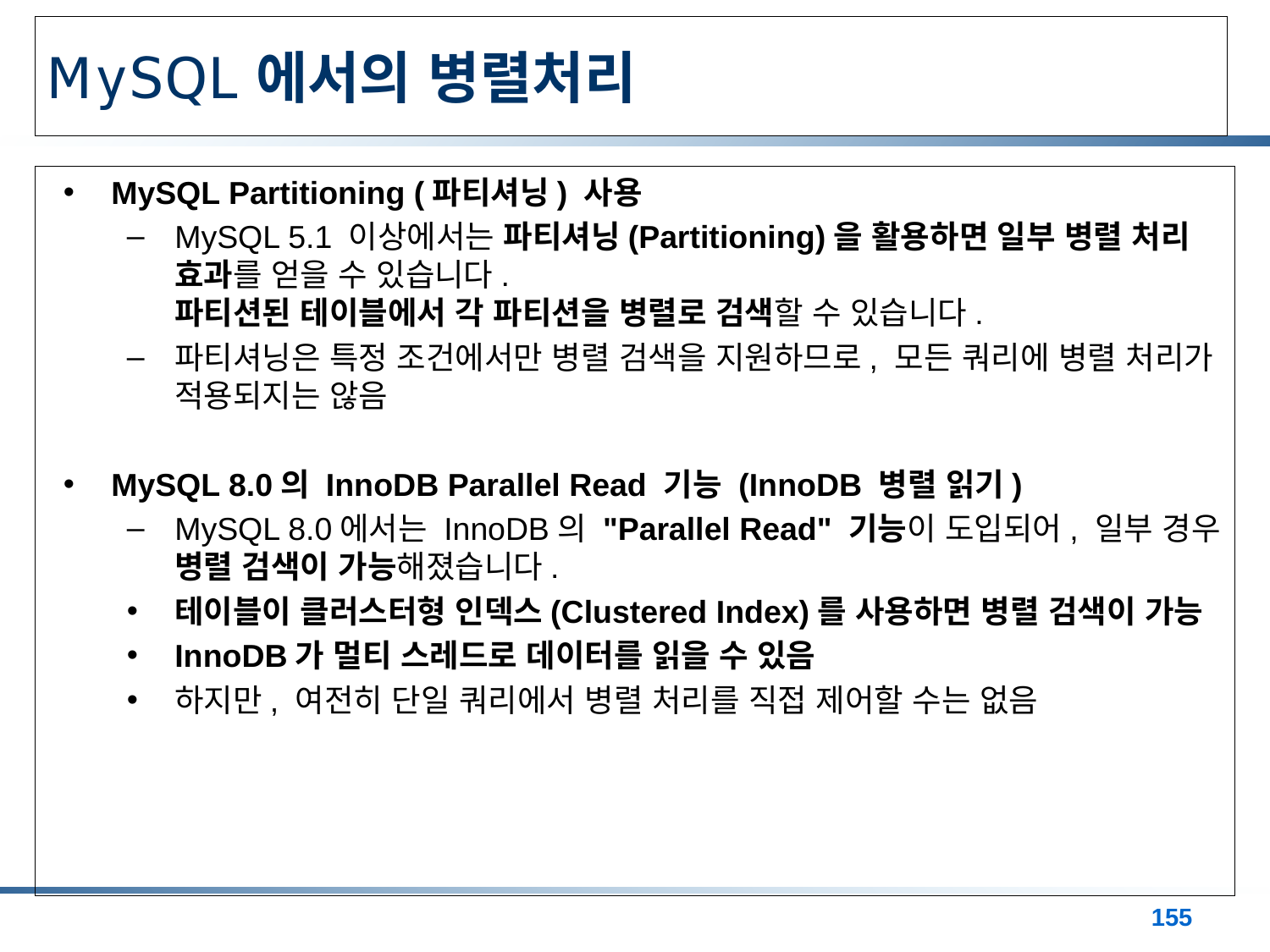

# MySQL에서의 병렬처리
MySQL Partitioning (파티셔닝) 사용
MySQL 5.1 이상에서는 파티셔닝(Partitioning)을 활용하면 일부 병렬 처리 효과를 얻을 수 있습니다.
파티션된 테이블에서 각 파티션을 병렬로 검색할 수 있습니다.
파티셔닝은 특정 조건에서만 병렬 검색을 지원하므로, 모든 쿼리에 병렬 처리가 적용되지는 않음

MySQL 8.0의 InnoDB Parallel Read 기능 (InnoDB 병렬 읽기)
MySQL 8.0에서는 InnoDB의 "Parallel Read" 기능이 도입되어, 일부 경우 병렬 검색이 가능해졌습니다.
테이블이 클러스터형 인덱스(Clustered Index)를 사용하면 병렬 검색이 가능
InnoDB가 멀티 스레드로 데이터를 읽을 수 있음
하지만, 여전히 단일 쿼리에서 병렬 처리를 직접 제어할 수는 없음